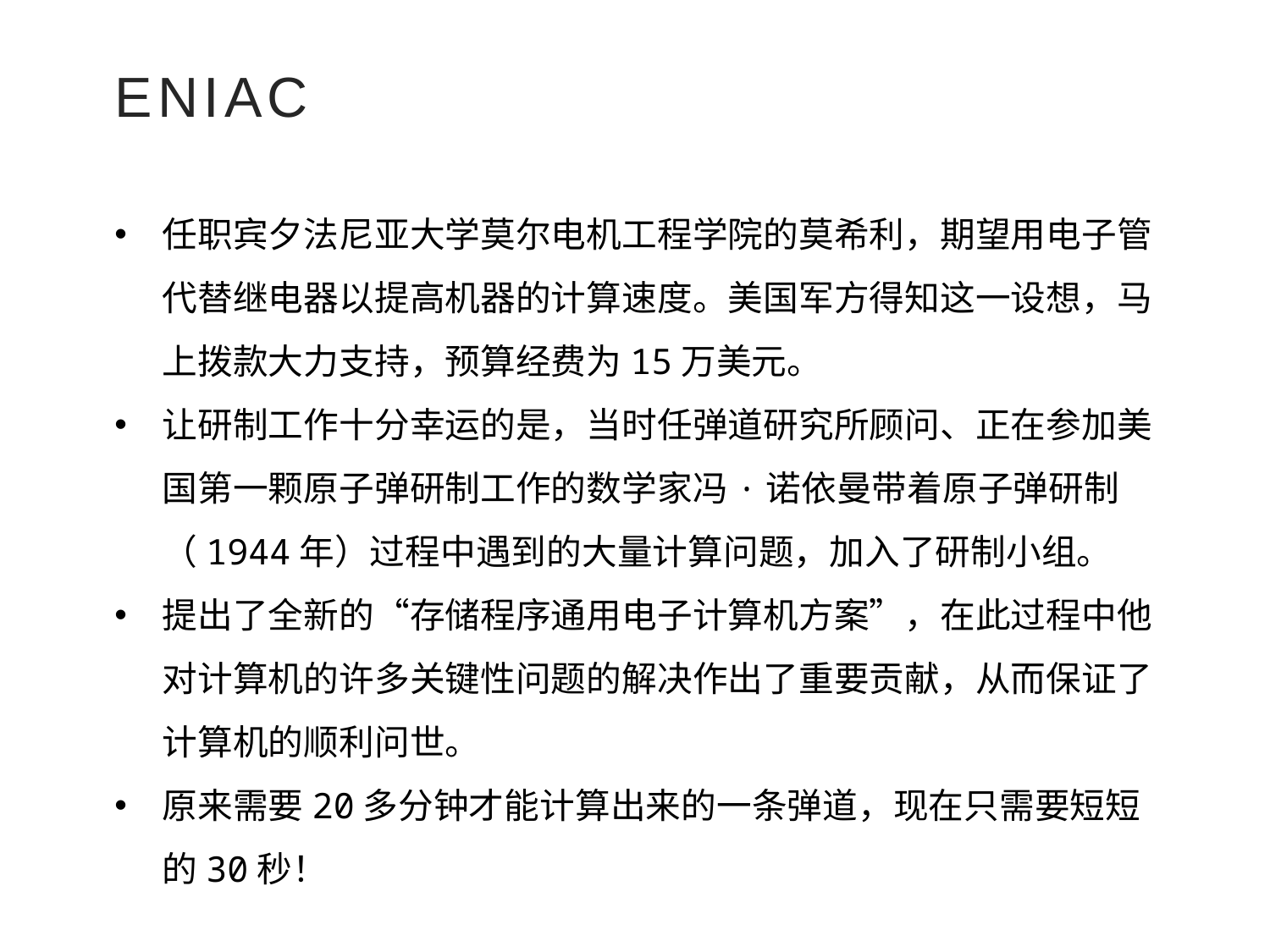

ENIAC
任职宾夕法尼亚大学莫尔电机工程学院的莫希利，期望用电子管代替继电器以提高机器的计算速度。美国军方得知这一设想，马上拨款大力支持，预算经费为15万美元。
让研制工作十分幸运的是，当时任弹道研究所顾问、正在参加美国第一颗原子弹研制工作的数学家冯·诺依曼带着原子弹研制（1944年）过程中遇到的大量计算问题，加入了研制小组。
提出了全新的“存储程序通用电子计算机方案”，在此过程中他对计算机的许多关键性问题的解决作出了重要贡献，从而保证了计算机的顺利问世。
原来需要20多分钟才能计算出来的一条弹道，现在只需要短短的30秒！